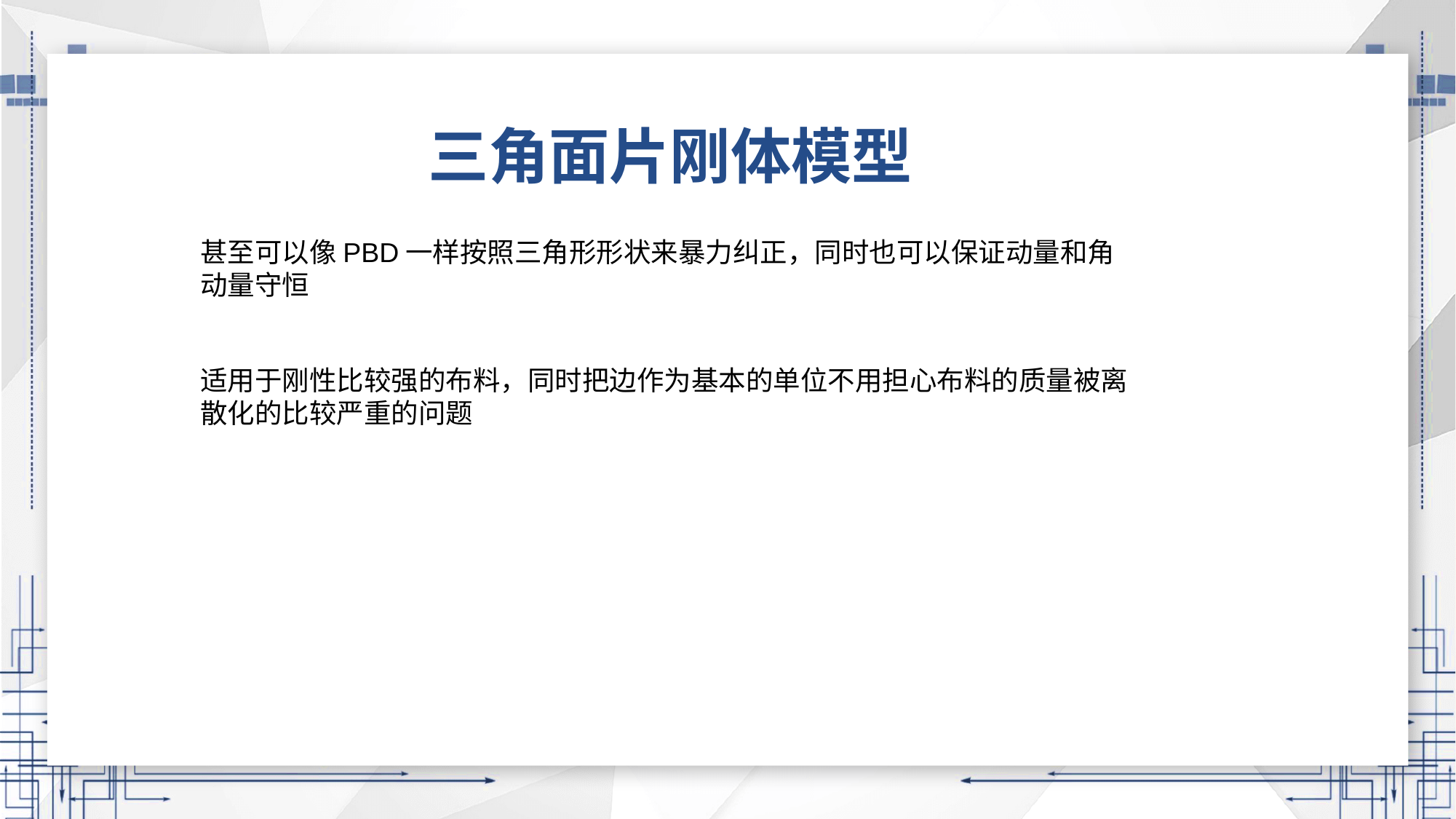

三角面片刚体模型
甚至可以像PBD一样按照三角形形状来暴力纠正，同时也可以保证动量和角动量守恒
适用于刚性比较强的布料，同时把边作为基本的单位不用担心布料的质量被离散化的比较严重的问题